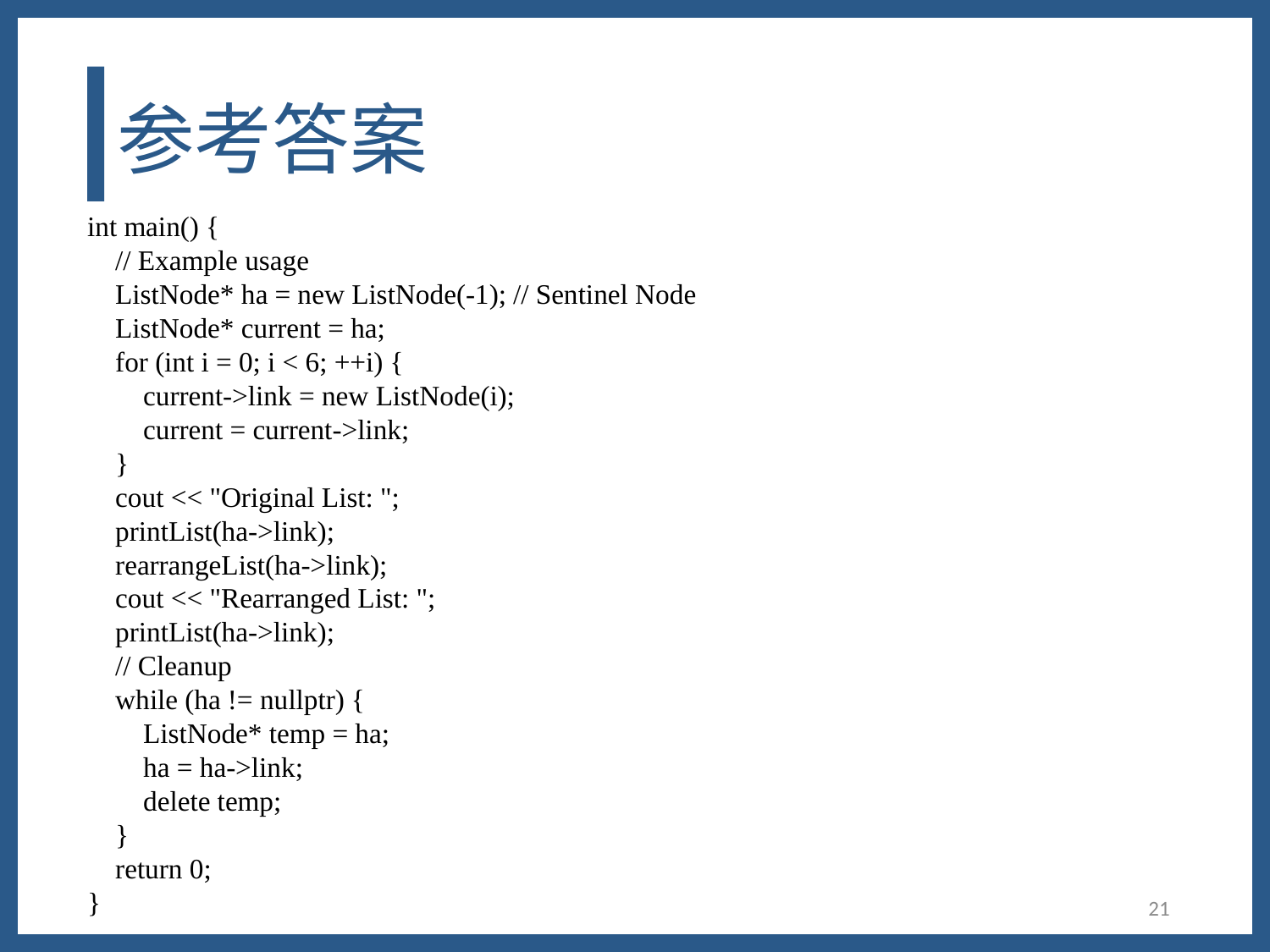

# 参考答案
int main() {
    // Example usage
    ListNode* ha = new ListNode(-1); // Sentinel Node
    ListNode* current = ha;
    for (int i = 0; i < 6; ++i) {
        current->link = new ListNode(i);
        current = current->link;
    }
    cout << "Original List: ";
    printList(ha->link);
    rearrangeList(ha->link);
    cout << "Rearranged List: ";
    printList(ha->link);
    // Cleanup
    while (ha != nullptr) {
        ListNode* temp = ha;
        ha = ha->link;
        delete temp;
    }
    return 0;
}
21